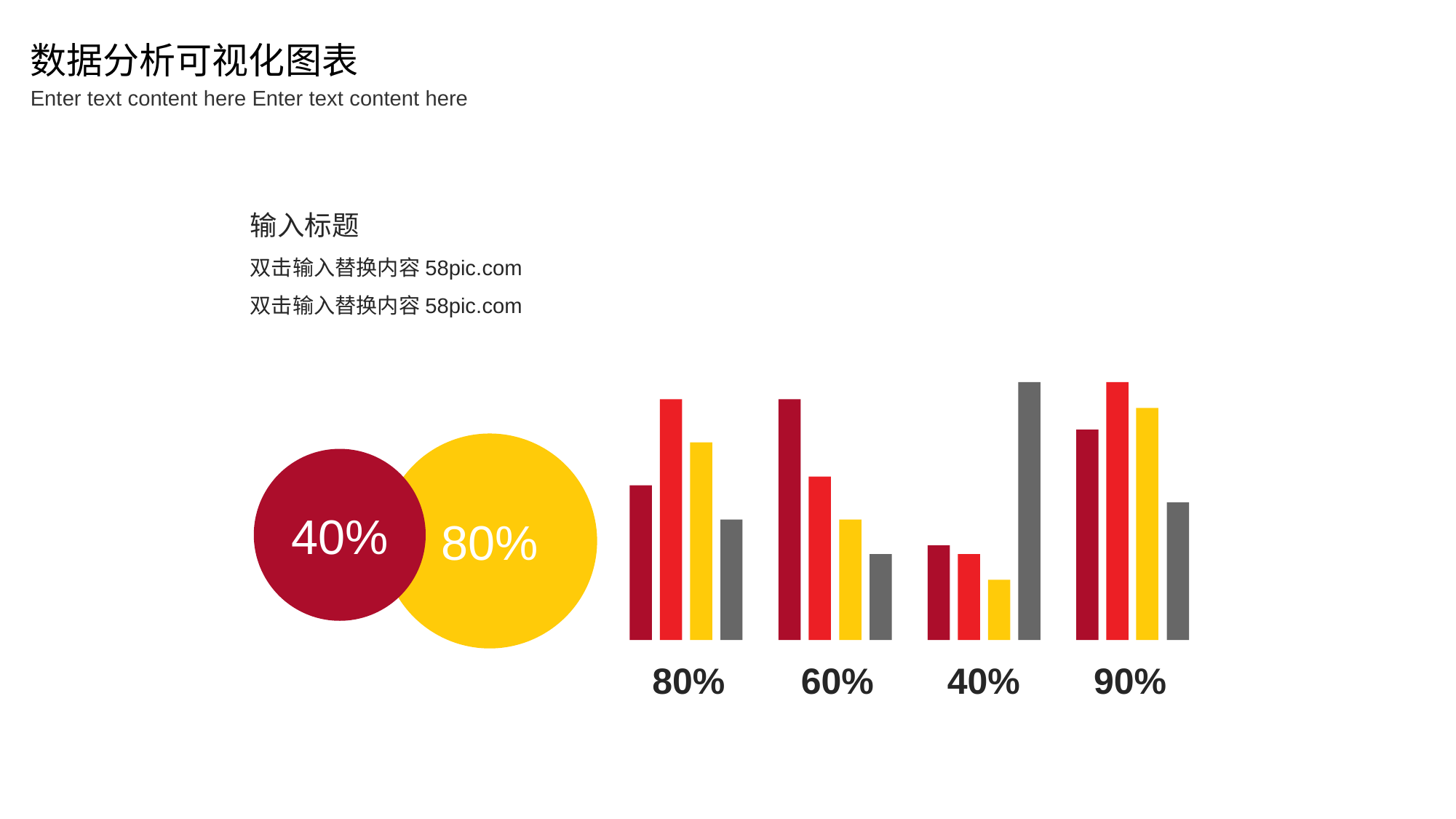

数据分析可视化图表
Enter text content here Enter text content here
输入标题
双击输入替换内容58pic.com
双击输入替换内容58pic.com

80%

40%

80%
60%
40%
90%